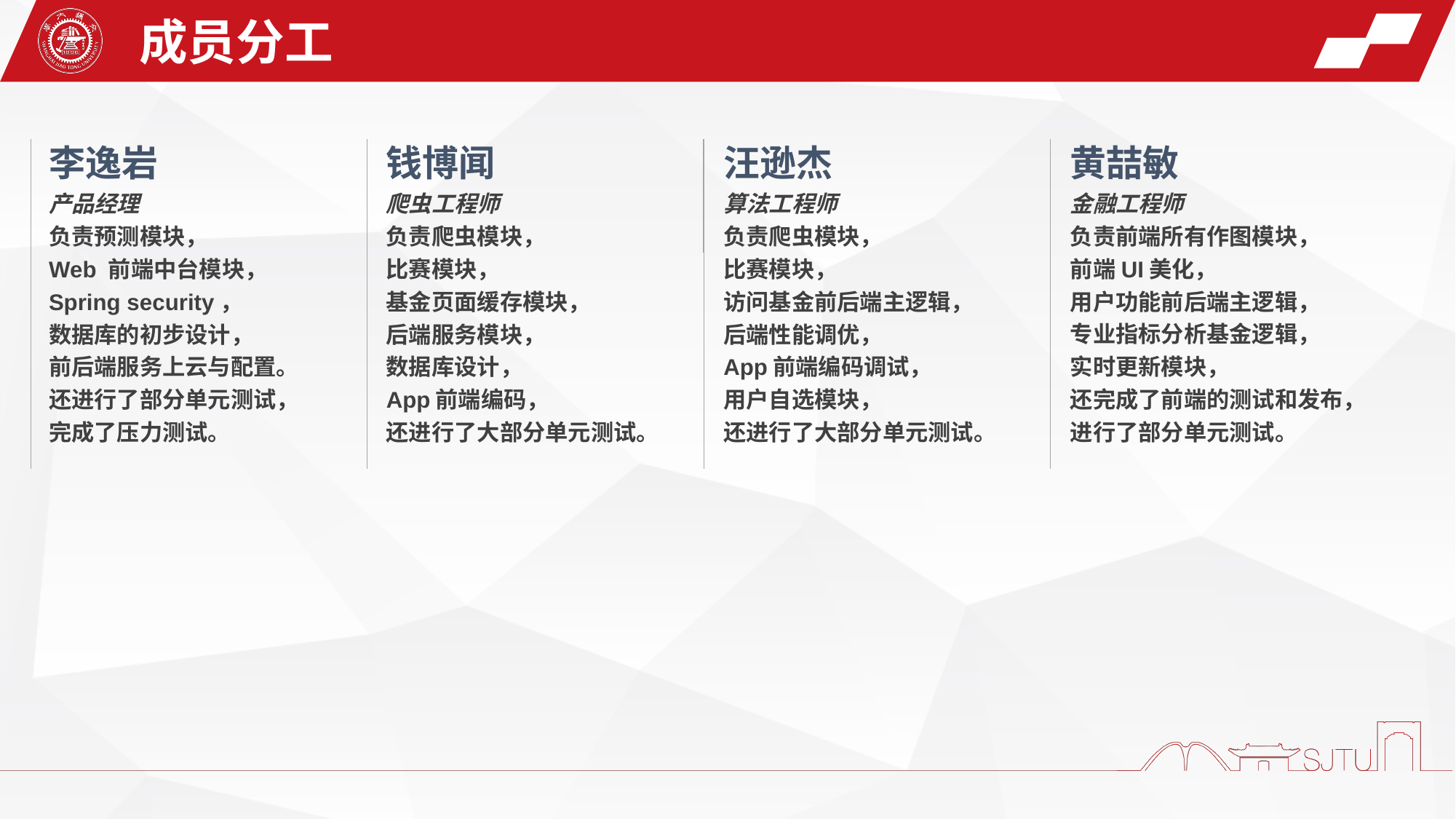

成员分工
李逸岩
产品经理
负责预测模块，
Web 前端中台模块，
Spring security，
数据库的初步设计，
前后端服务上云与配置。
还进行了部分单元测试，
完成了压力测试。
钱博闻
爬虫工程师
负责爬虫模块，
比赛模块，
基金页面缓存模块，
后端服务模块，
数据库设计，
App前端编码，
还进行了大部分单元测试。

汪逊杰
算法工程师
负责爬虫模块，
比赛模块，
访问基金前后端主逻辑，
后端性能调优，
App前端编码调试，
用户自选模块，
还进行了大部分单元测试。
黄喆敏
金融工程师
负责前端所有作图模块，
前端UI美化，
用户功能前后端主逻辑，
专业指标分析基金逻辑，
实时更新模块，
还完成了前端的测试和发布，
进行了部分单元测试。